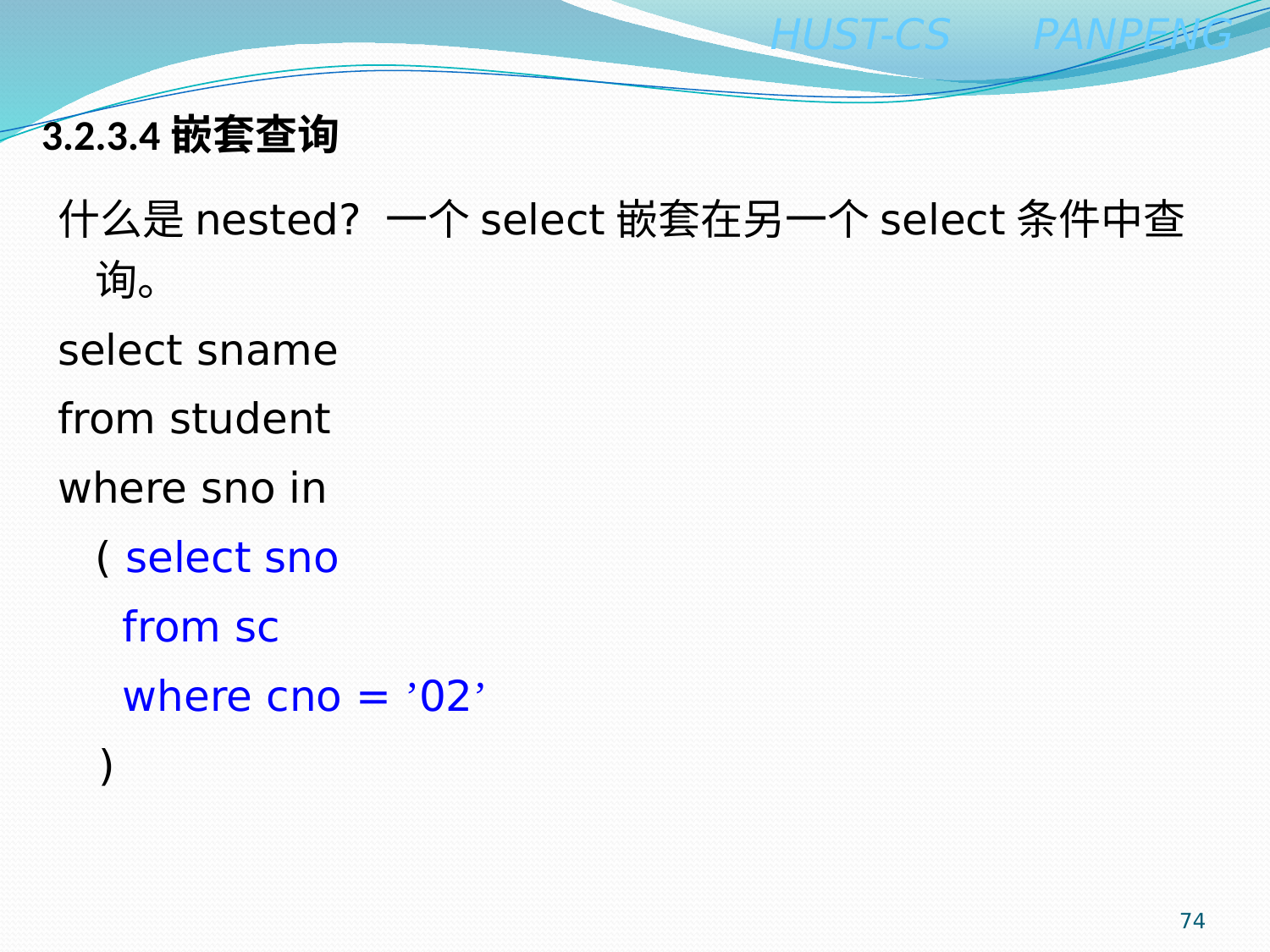

# 3.2.3.4嵌套查询
什么是nested? 一个select嵌套在另一个select条件中查询。
select sname
from student
where sno in
	( select sno
	  from sc
	  where cno = ’02’
   )
74